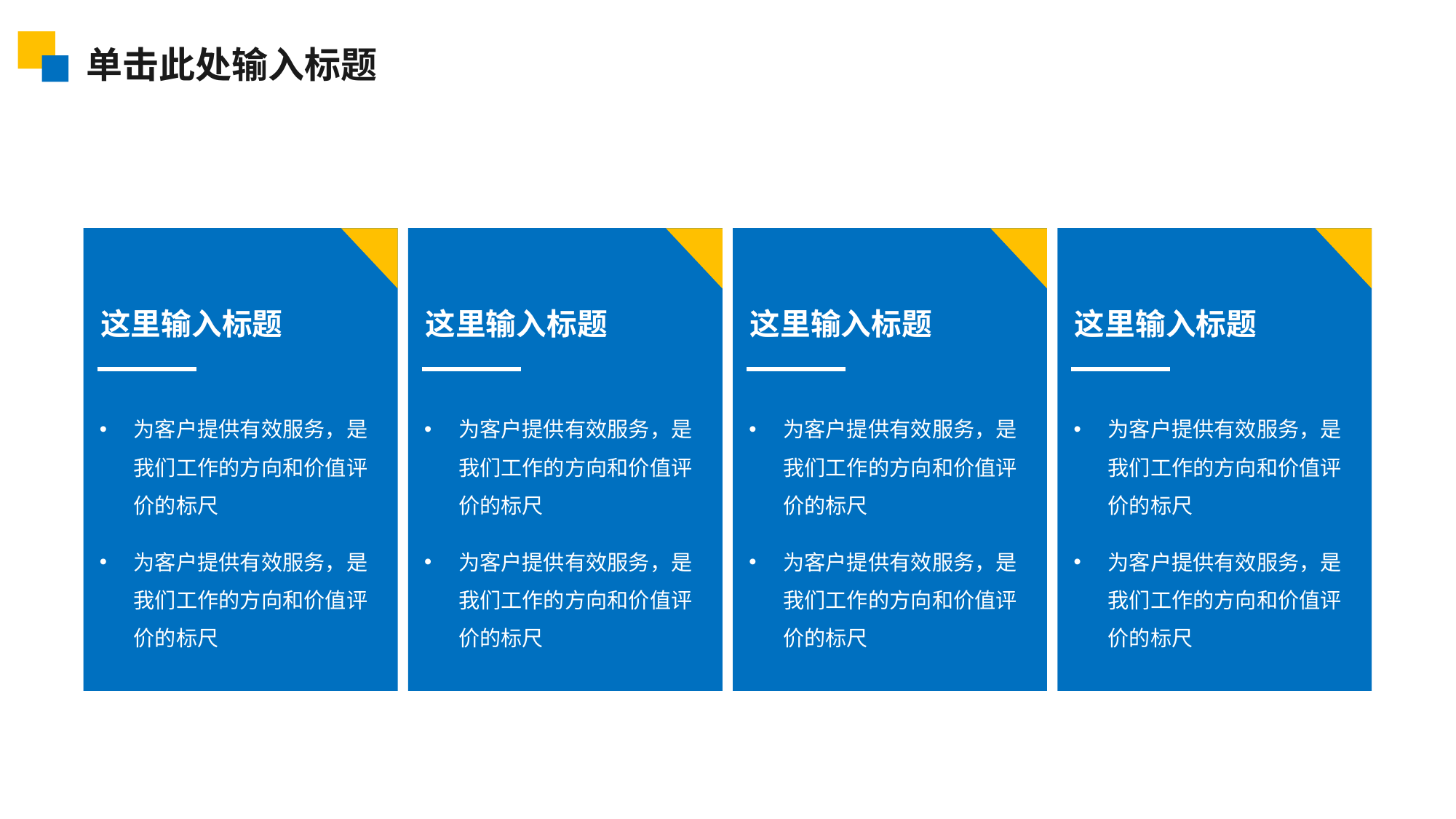

单击此处输入标题

这里输入标题
为客户提供有效服务，是我们工作的方向和价值评价的标尺
为客户提供有效服务，是我们工作的方向和价值评价的标尺

这里输入标题
为客户提供有效服务，是我们工作的方向和价值评价的标尺
为客户提供有效服务，是我们工作的方向和价值评价的标尺

这里输入标题
为客户提供有效服务，是我们工作的方向和价值评价的标尺
为客户提供有效服务，是我们工作的方向和价值评价的标尺

这里输入标题
为客户提供有效服务，是我们工作的方向和价值评价的标尺
为客户提供有效服务，是我们工作的方向和价值评价的标尺